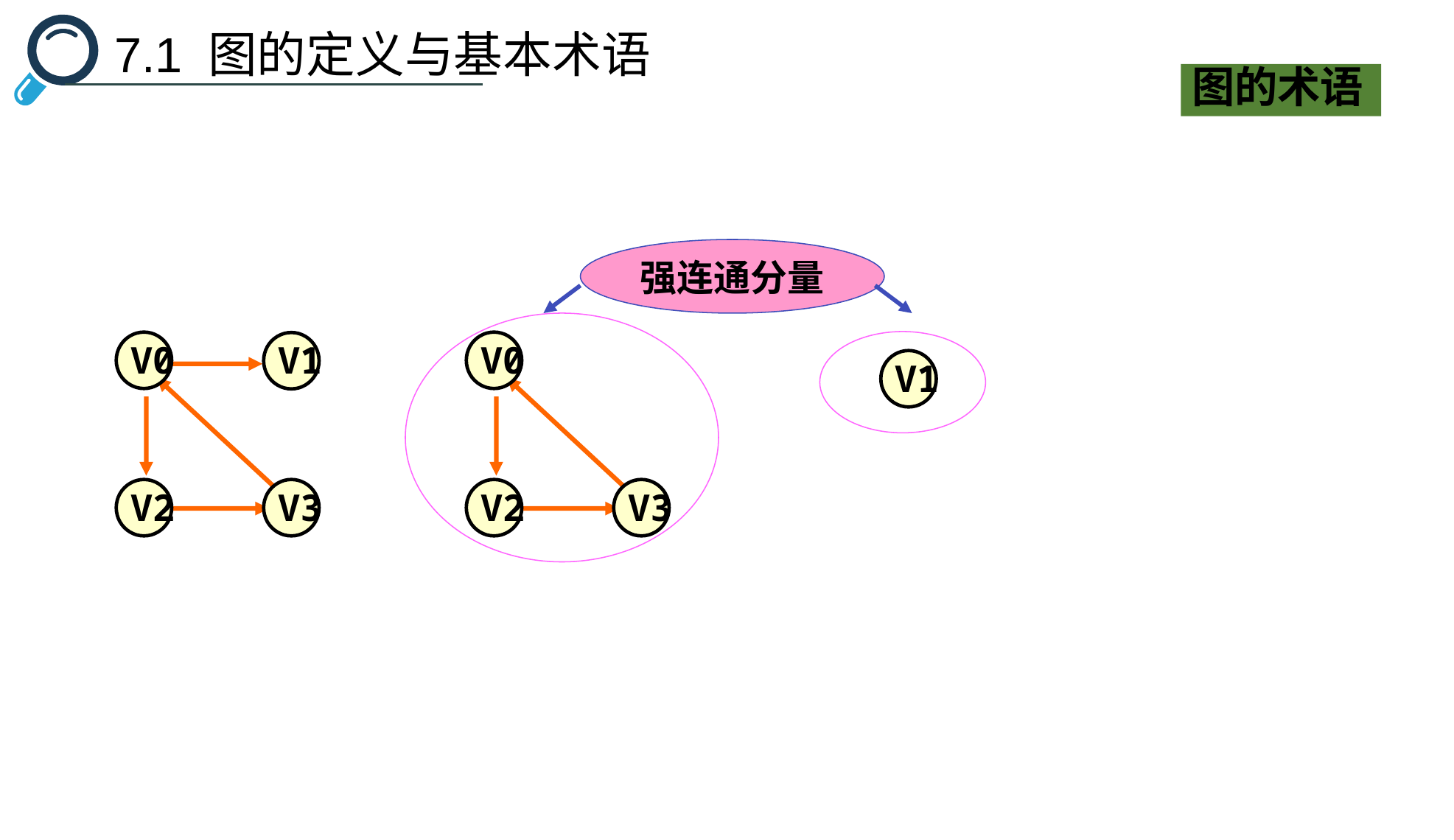

7.1 图的定义与基本术语
图的术语
强连通分量

 V0

 V2

 V3

 V1

 V0

 V1

 V2

 V3